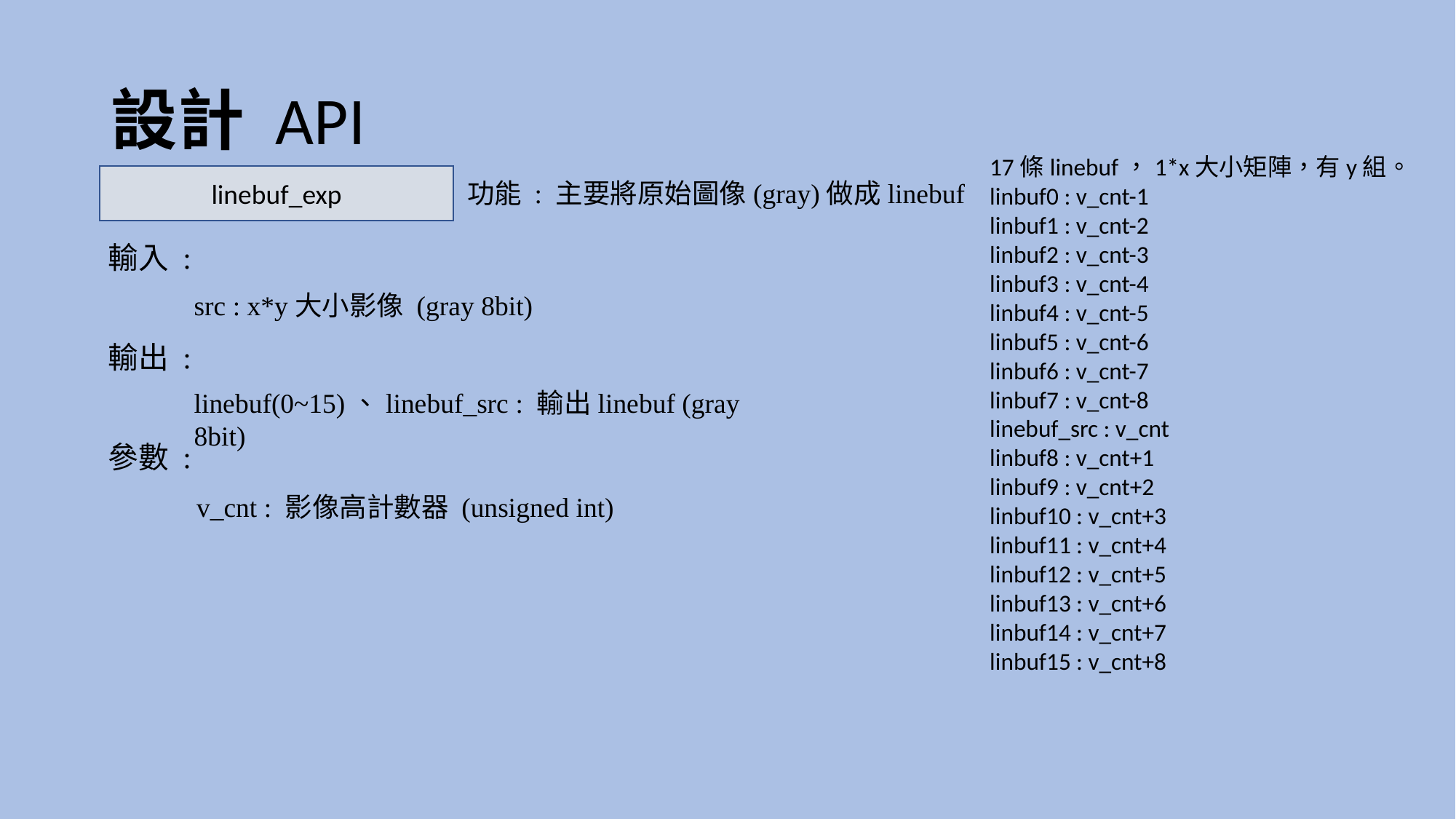

# 設計 API
17條linebuf，1*x大小矩陣，有y組。
linbuf0 : v_cnt-1
linbuf1 : v_cnt-2
linbuf2 : v_cnt-3
linbuf3 : v_cnt-4
linbuf4 : v_cnt-5
linbuf5 : v_cnt-6
linbuf6 : v_cnt-7
linbuf7 : v_cnt-8
linebuf_src : v_cnt
linbuf8 : v_cnt+1
linbuf9 : v_cnt+2
linbuf10 : v_cnt+3
linbuf11 : v_cnt+4
linbuf12 : v_cnt+5
linbuf13 : v_cnt+6
linbuf14 : v_cnt+7
linbuf15 : v_cnt+8
linebuf_exp
功能 : 主要將原始圖像(gray)做成linebuf
輸入 :
src : x*y大小影像 (gray 8bit)
輸出 :
linebuf(0~15)、linebuf_src : 輸出linebuf (gray 8bit)
參數 :
v_cnt : 影像高計數器 (unsigned int)